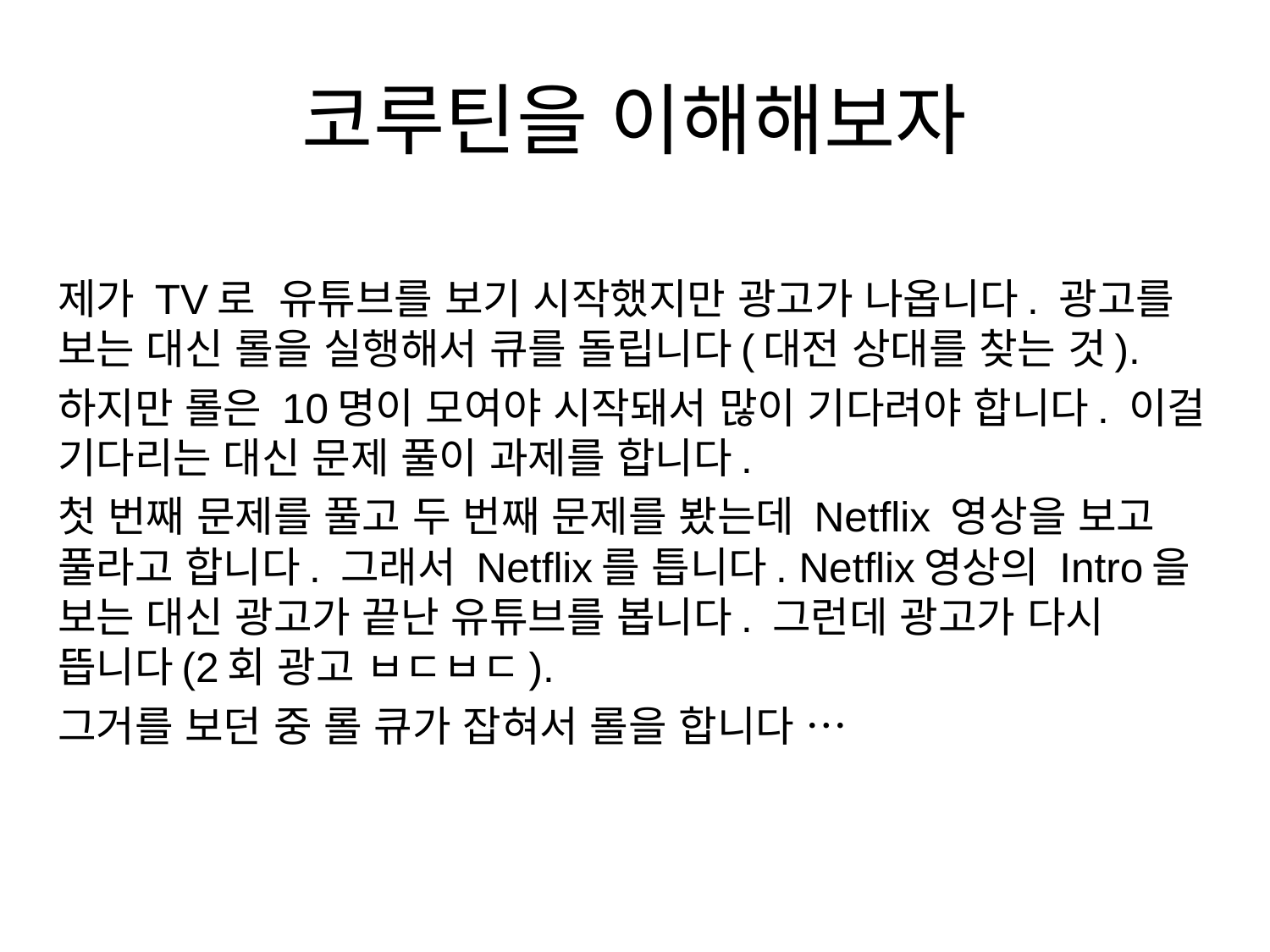

# 코루틴을 이해해보자
제가 TV로  유튜브를 보기 시작했지만 광고가 나옵니다. 광고를 보는 대신 롤을 실행해서 큐를 돌립니다(대전 상대를 찾는 것).
하지만 롤은 10명이 모여야 시작돼서 많이 기다려야 합니다. 이걸 기다리는 대신 문제 풀이 과제를 합니다.
첫 번째 문제를 풀고 두 번째 문제를 봤는데 Netflix 영상을 보고 풀라고 합니다. 그래서 Netflix를 틉니다. Netflix영상의 Intro을 보는 대신 광고가 끝난 유튜브를 봅니다. 그런데 광고가 다시 뜹니다(2회 광고 ㅂㄷㅂㄷ).
그거를 보던 중 롤 큐가 잡혀서 롤을 합니다 …